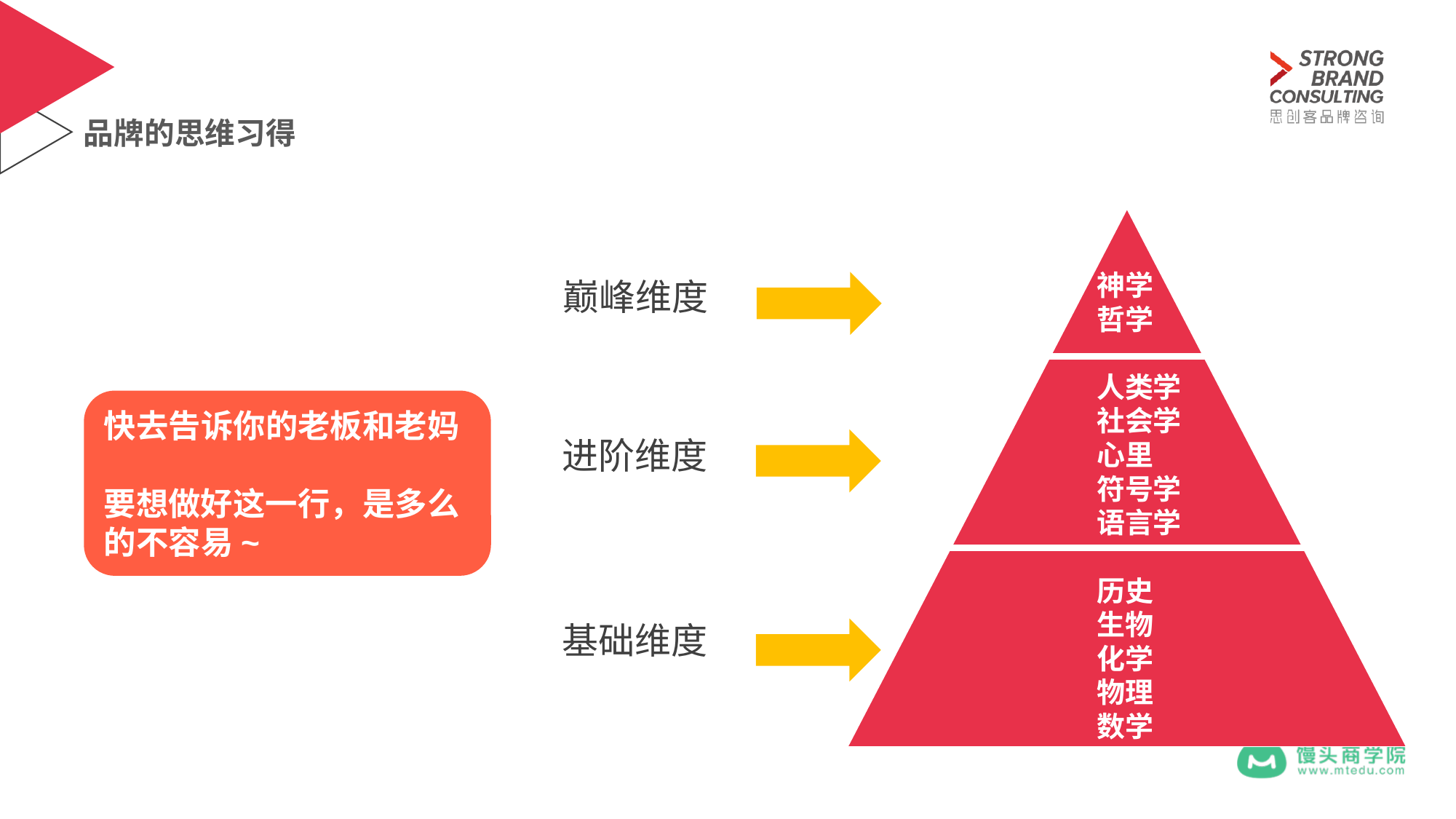

品牌的思维习得

神学
哲学

人类学
社会学
心里
符号学
语言学

历史
生物
化学
物理
数学
巅峰维度

快去告诉你的老板和老妈

要想做好这一行，是多么的不容易~
进阶维度

基础维度